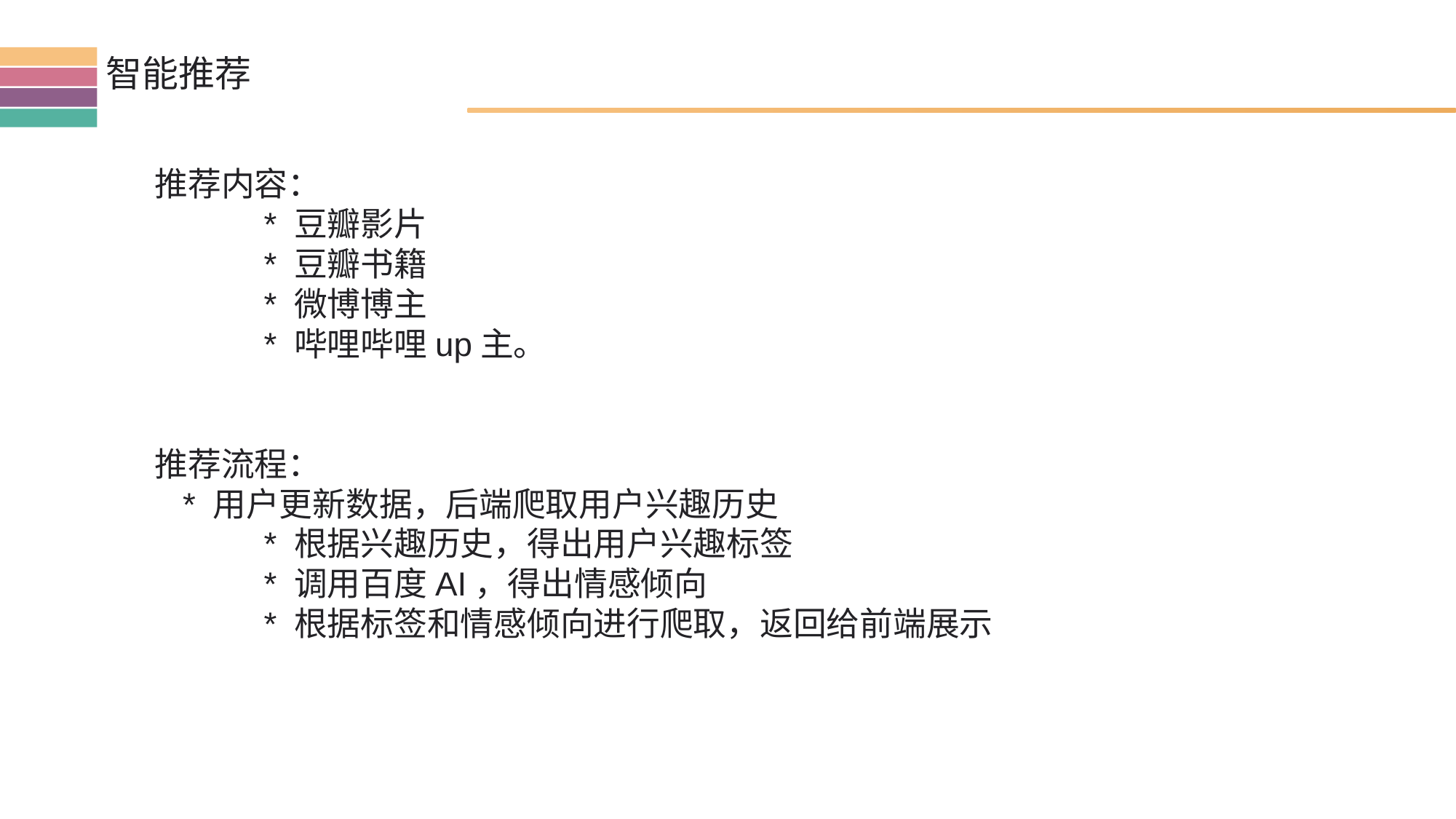

智能推荐

推荐内容：
	* 豆瓣影片
	* 豆瓣书籍
	* 微博博主
	* 哔哩哔哩up主。

推荐流程：
   * 用户更新数据，后端爬取用户兴趣历史
	* 根据兴趣历史，得出用户兴趣标签
	* 调用百度AI，得出情感倾向
	* 根据标签和情感倾向进行爬取，返回给前端展示